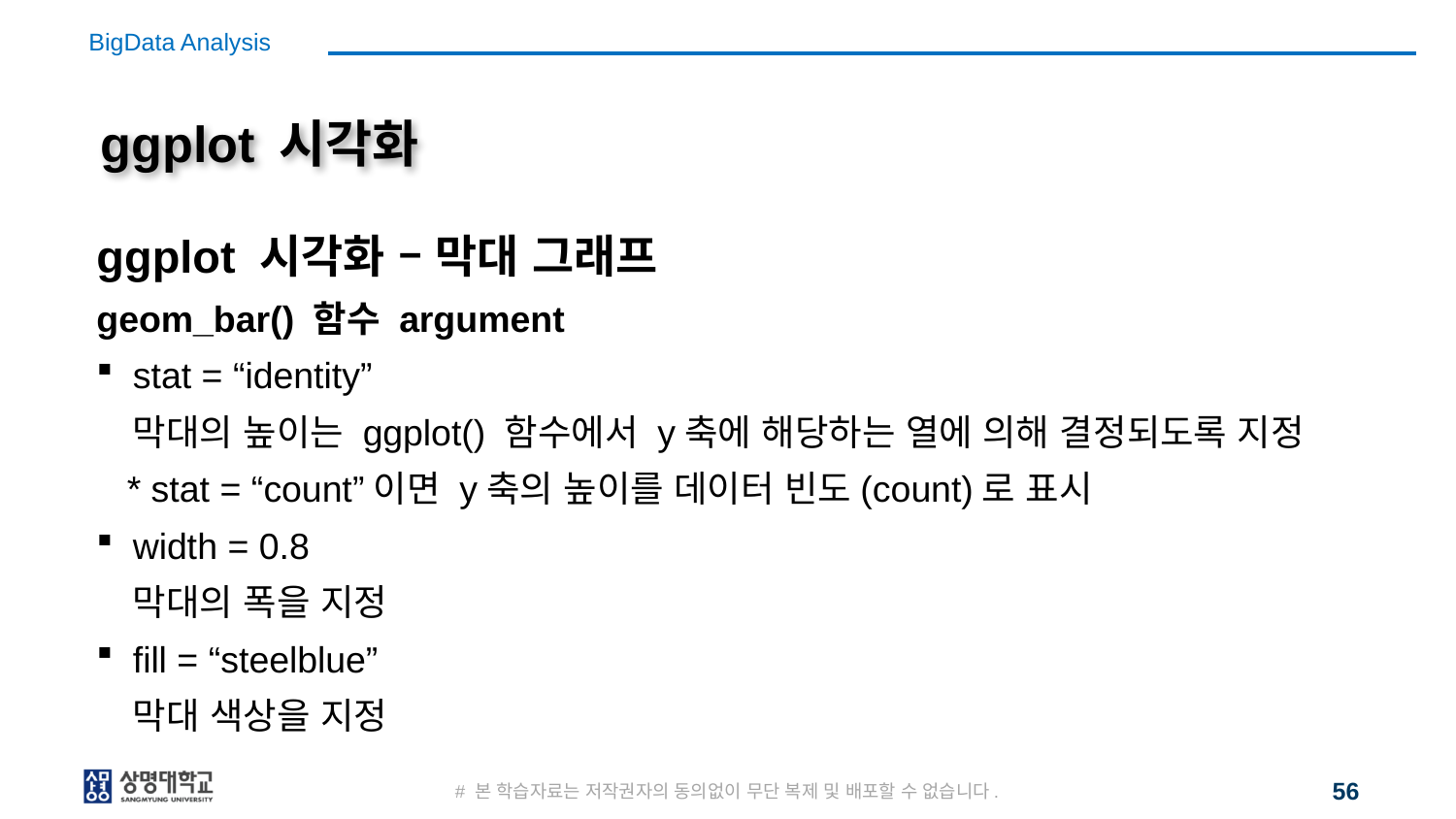

# ggplot 시각화
ggplot 시각화 – 막대 그래프
geom_bar() 함수 argument
stat = “identity”
막대의 높이는 ggplot() 함수에서 y축에 해당하는 열에 의해 결정되도록 지정
   * stat = “count”이면 y축의 높이를 데이터 빈도(count)로 표시
width = 0.8
막대의 폭을 지정
fill = “steelblue”
막대 색상을 지정
56
# 본 학습자료는 저작권자의 동의없이 무단 복제 및 배포할 수 없습니다.